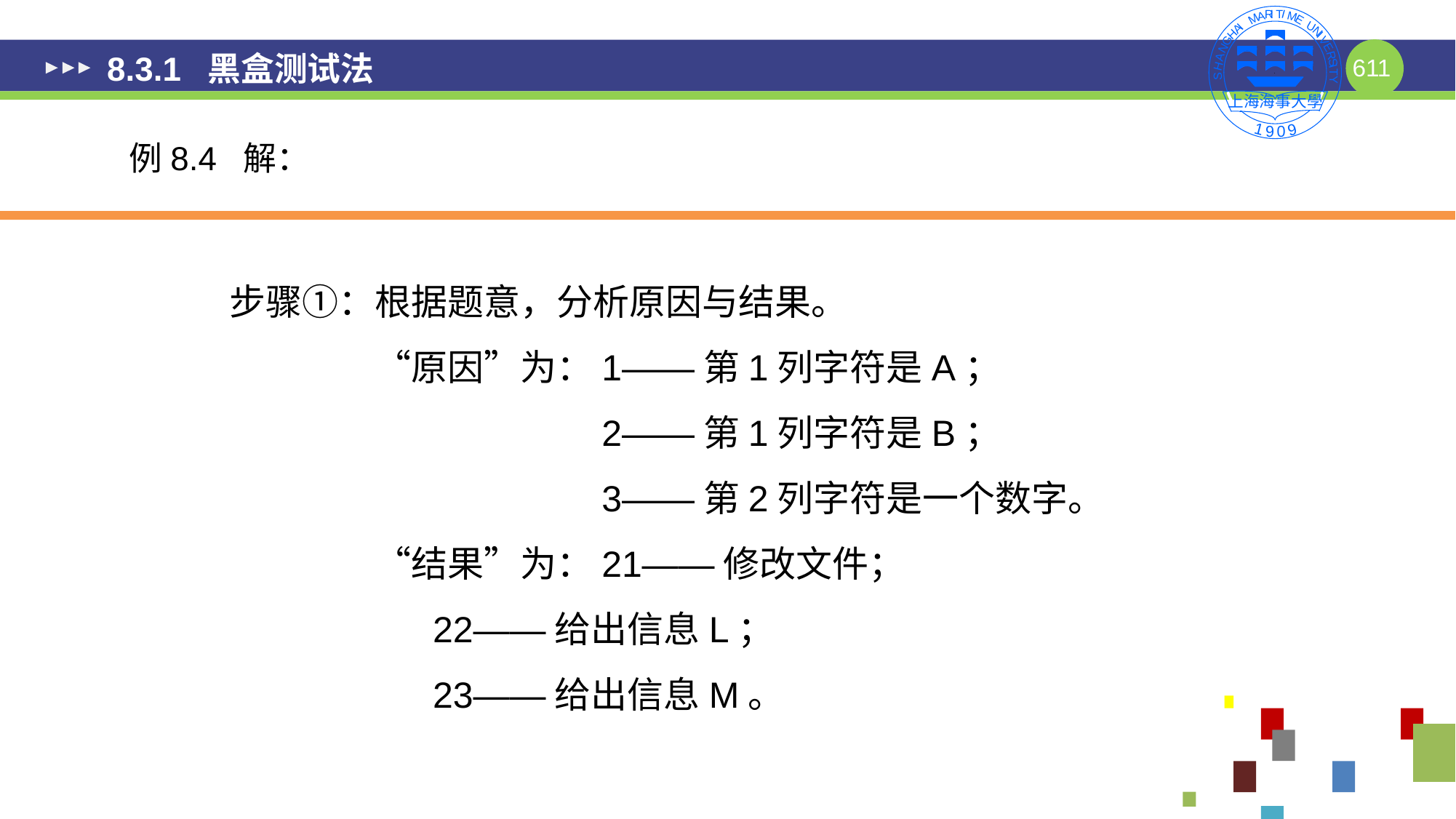

# 8.3.1  黑盒测试法
例8.4  解：

步骤①：根据题意，分析原因与结果。
　　　　“原因”为：1——第1列字符是A；
　　　　　　　　　　2——第1列字符是B；
　　　　　　　　　　3——第2列字符是一个数字。
　　　　“结果”为：21——修改文件；
                    22——给出信息L；
                    23——给出信息M。

611